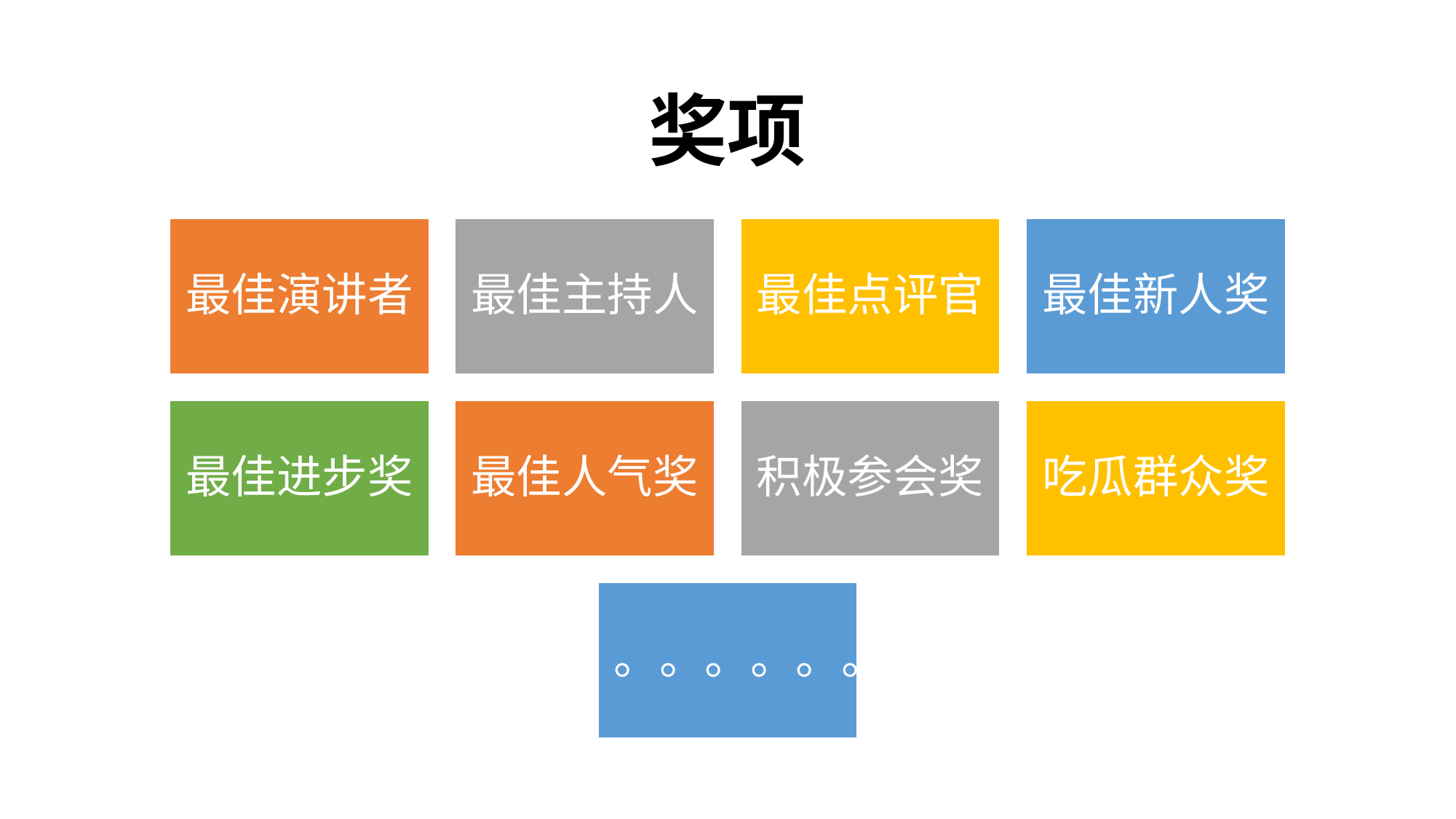

# 奖项
最佳演讲者
最佳主持人
最佳点评官
最佳新人奖
最佳进步奖
最佳人气奖
积极参会奖
吃瓜群众奖
。。。。。。